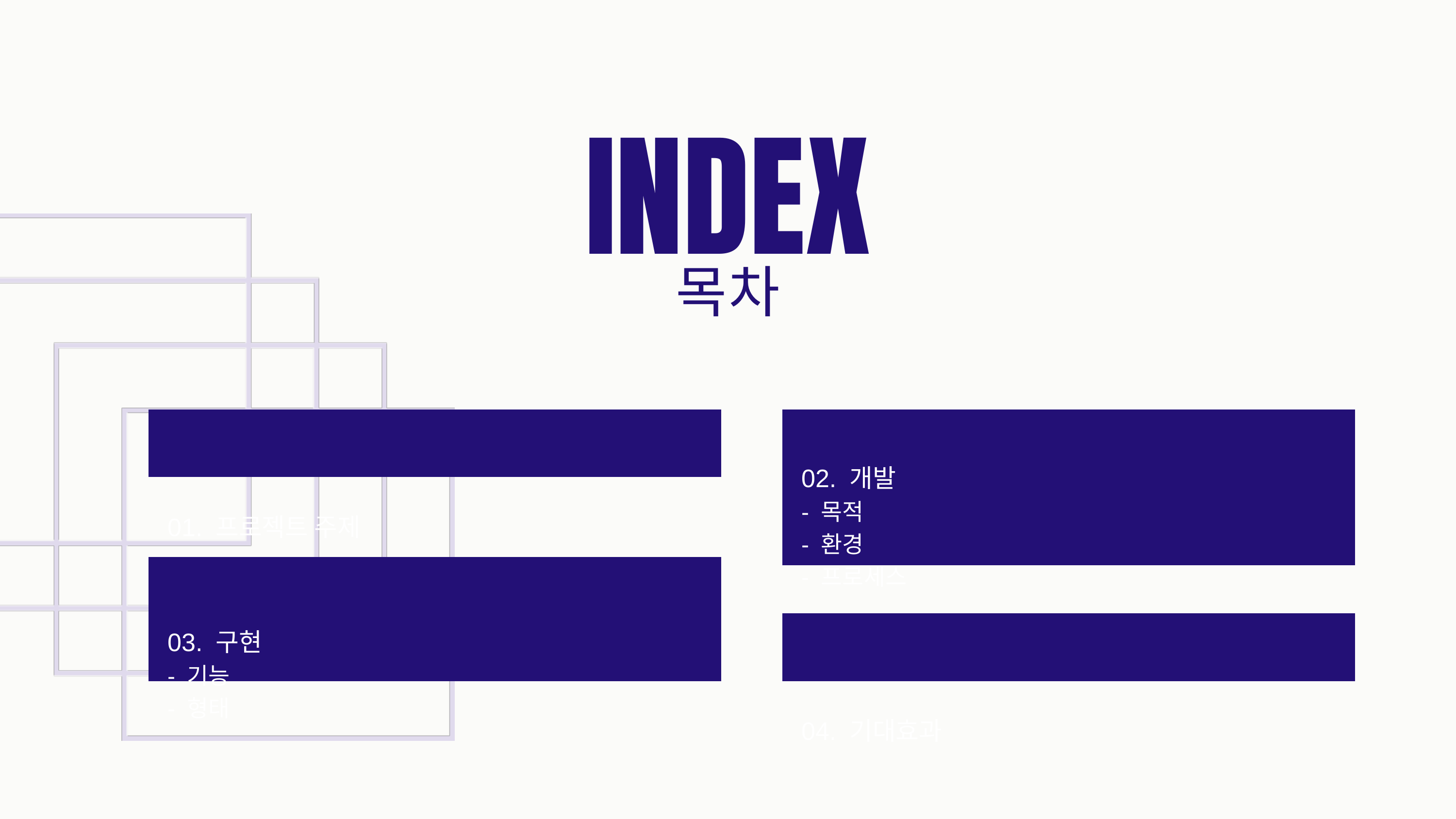

INDEX

목차

01. 프로젝트 주제

02. 개발
- 목적
- 환경
- 프로세스

03. 구현
- 기능
- 형태

04. 기대효과